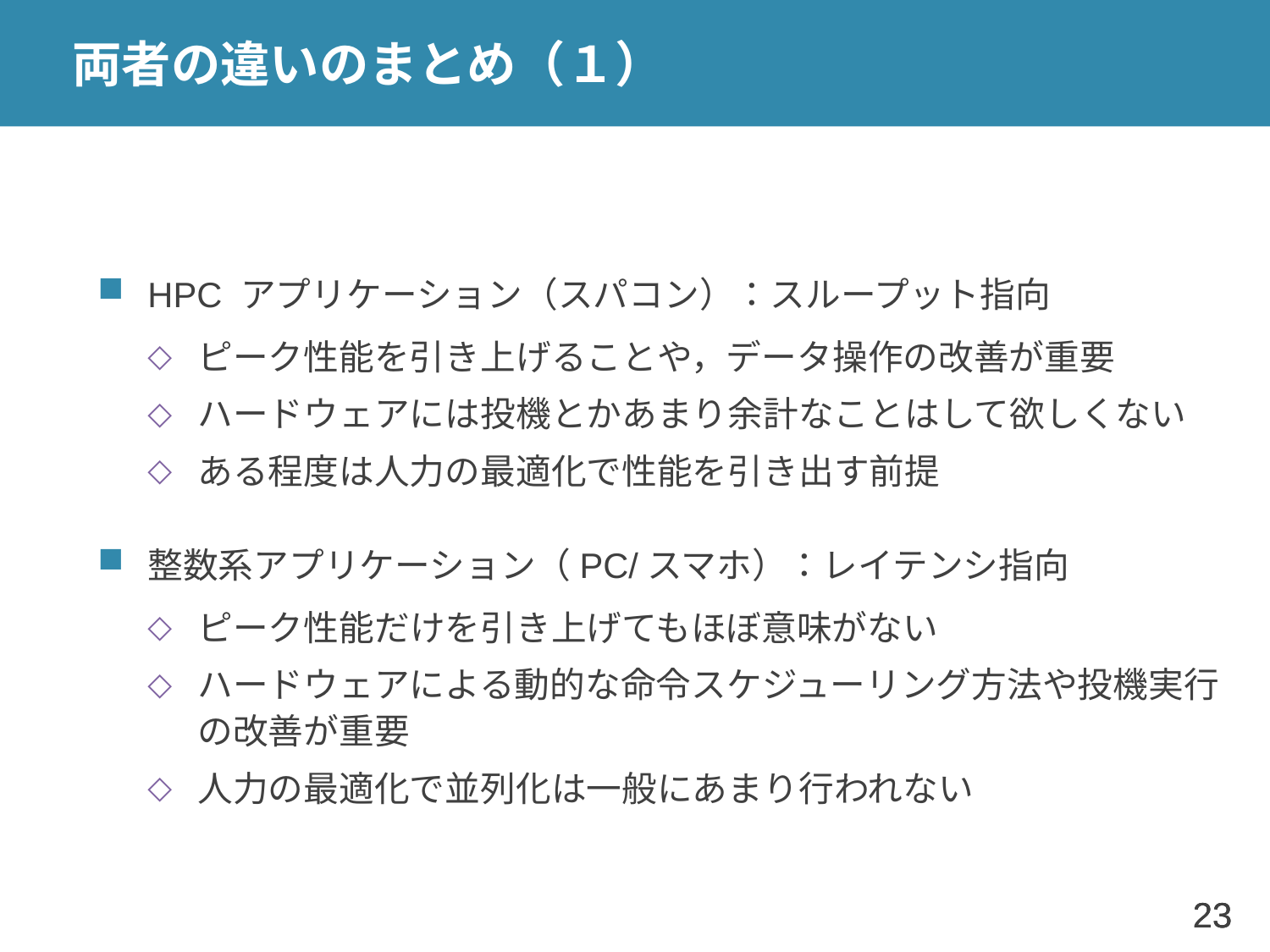

# 両者の違いのまとめ（１）
HPC アプリケーション（スパコン）：スループット指向
ピーク性能を引き上げることや，データ操作の改善が重要
ハードウェアには投機とかあまり余計なことはして欲しくない
ある程度は人力の最適化で性能を引き出す前提
整数系アプリケーション（PC/スマホ）：レイテンシ指向
ピーク性能だけを引き上げてもほぼ意味がない
ハードウェアによる動的な命令スケジューリング方法や投機実行の改善が重要
人力の最適化で並列化は一般にあまり行われない